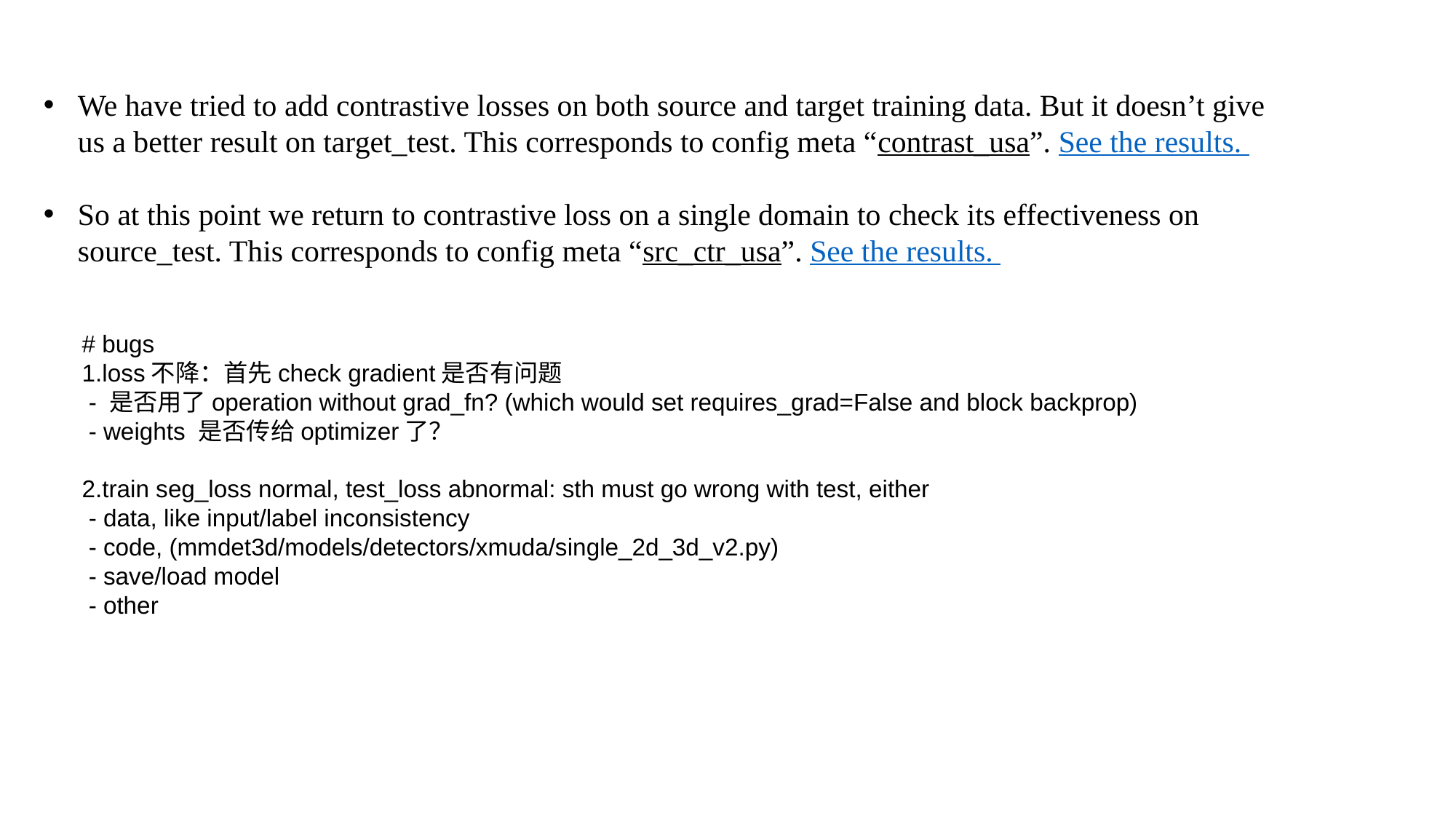

We have tried to add contrastive losses on both source and target training data. But it doesn’t give us a better result on target_test. This corresponds to config meta “contrast_usa”. See the results.

So at this point we return to contrastive loss on a single domain to check its effectiveness on source_test. This corresponds to config meta “src_ctr_usa”. See the results.
# bugs
1.loss不降：首先check gradient是否有问题
 - 是否用了operation without grad_fn? (which would set requires_grad=False and block backprop)
 - weights 是否传给optimizer了？

2.train seg_loss normal, test_loss abnormal: sth must go wrong with test, either
 - data, like input/label inconsistency
 - code, (mmdet3d/models/detectors/xmuda/single_2d_3d_v2.py)
 - save/load model
 - other